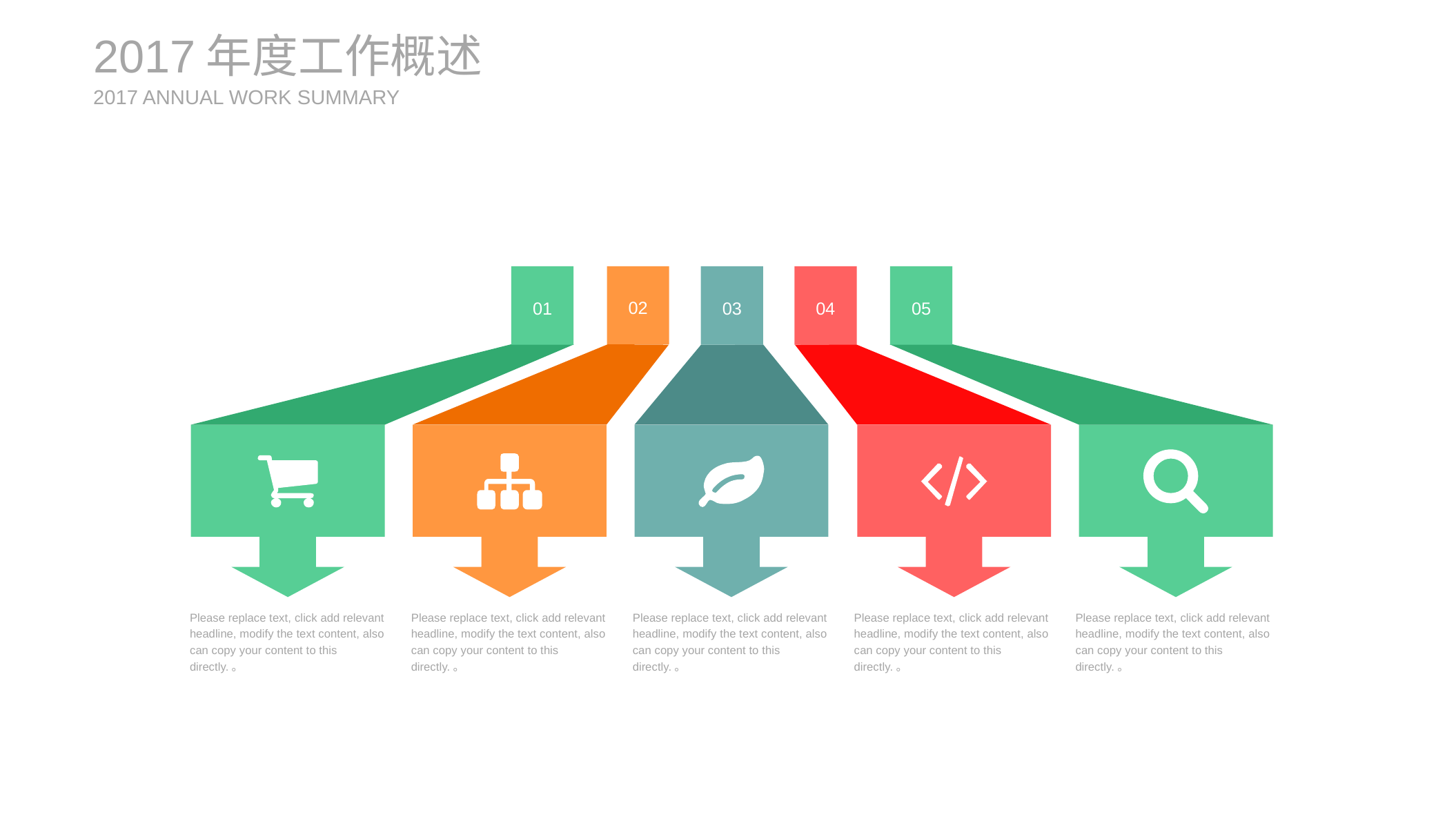

2017年度工作概述
2017 ANNUAL WORK SUMMARY
01

02

03

04

05

Please replace text, click add relevant headline, modify the text content, also can copy your content to this directly.。
Please replace text, click add relevant headline, modify the text content, also can copy your content to this directly.。
Please replace text, click add relevant headline, modify the text content, also can copy your content to this directly.。
Please replace text, click add relevant headline, modify the text content, also can copy your content to this directly.。
Please replace text, click add relevant headline, modify the text content, also can copy your content to this directly.。